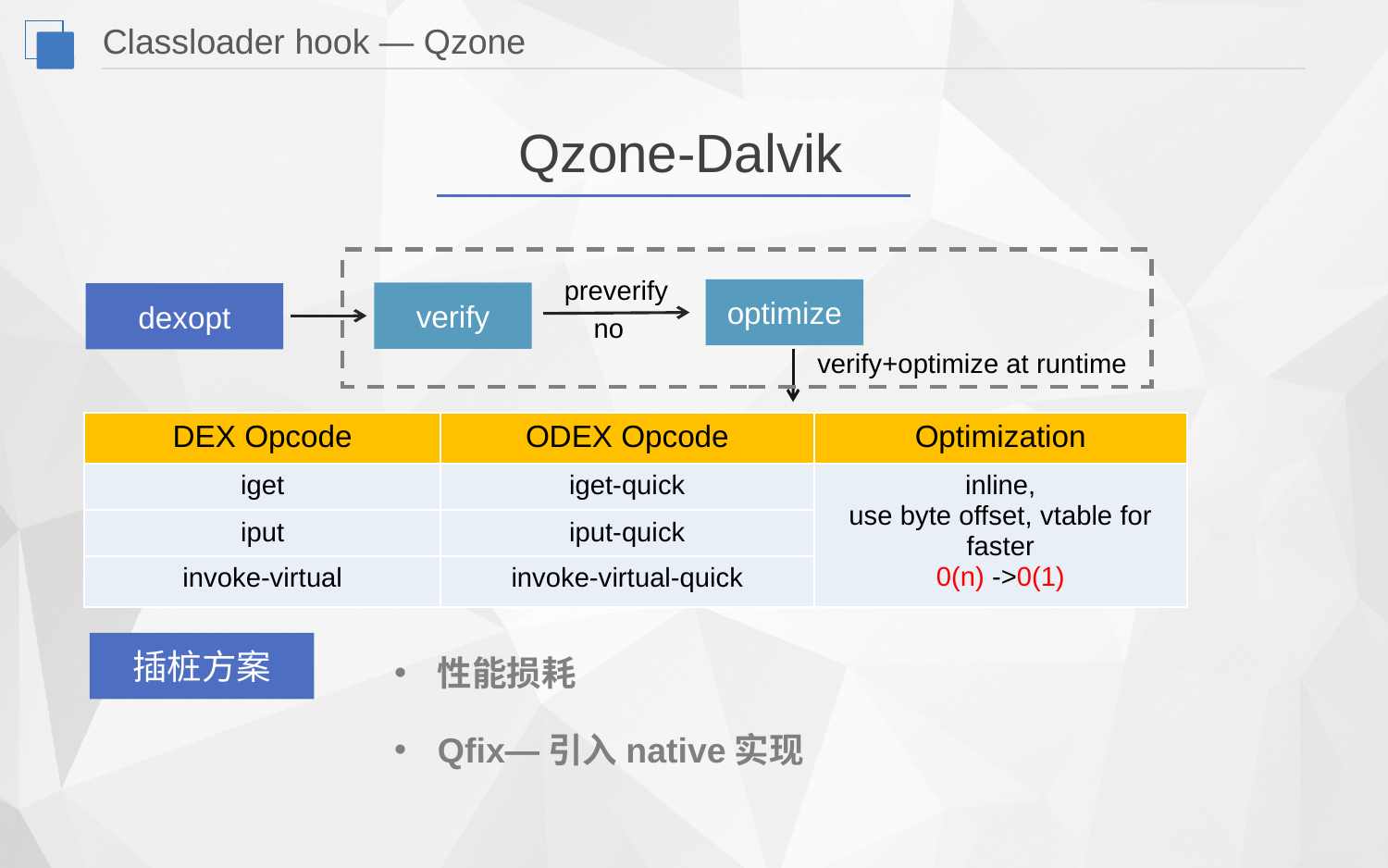

Classloader hook — Qzone

Qzone-Dalvik

preverify
optimize
verify
dexopt
no
verify+optimize at runtime
| DEX Opcode | ODEX Opcode | Optimization |
| --- | --- | --- |
| iget | iget-quick | inline, use byte offset, vtable for faster 0(n) ->0(1) |
| iput | iput-quick |  |
| invoke-virtual | invoke-virtual-quick |  |
插桩方案
性能损耗
Qfix—引入native实现